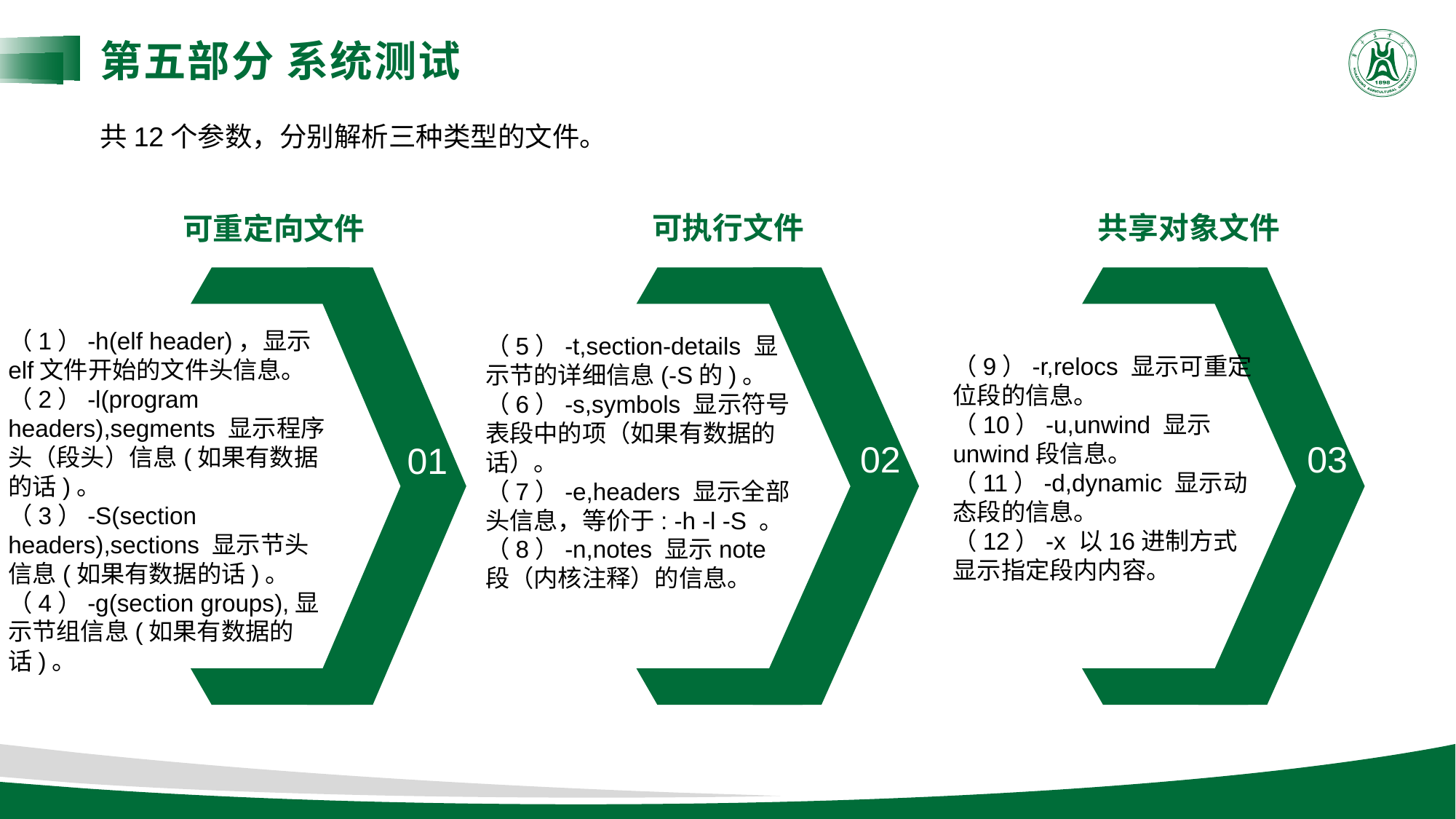

第五部分 系统测试
共12个参数，分别解析三种类型的文件。
可执行文件
共享对象文件
可重定向文件

（1）-h(elf header)，显示elf文件开始的文件头信息。
（2）-l(program headers),segments 显示程序头（段头）信息(如果有数据的话)。
（3）-S(section headers),sections 显示节头信息(如果有数据的话)。
（4）-g(section groups),显示节组信息(如果有数据的话)。

（5）-t,section-details 显示节的详细信息(-S的)。
（6）-s,symbols 显示符号表段中的项（如果有数据的话）。
（7）-e,headers 显示全部头信息，等价于: -h -l -S 。
（8）-n,notes 显示note段（内核注释）的信息。

（9）-r,relocs 显示可重定位段的信息。
（10）-u,unwind 显示unwind段信息。
（11）-d,dynamic 显示动态段的信息。
（12）-x 以16进制方式显示指定段内内容。

03
02
01
23